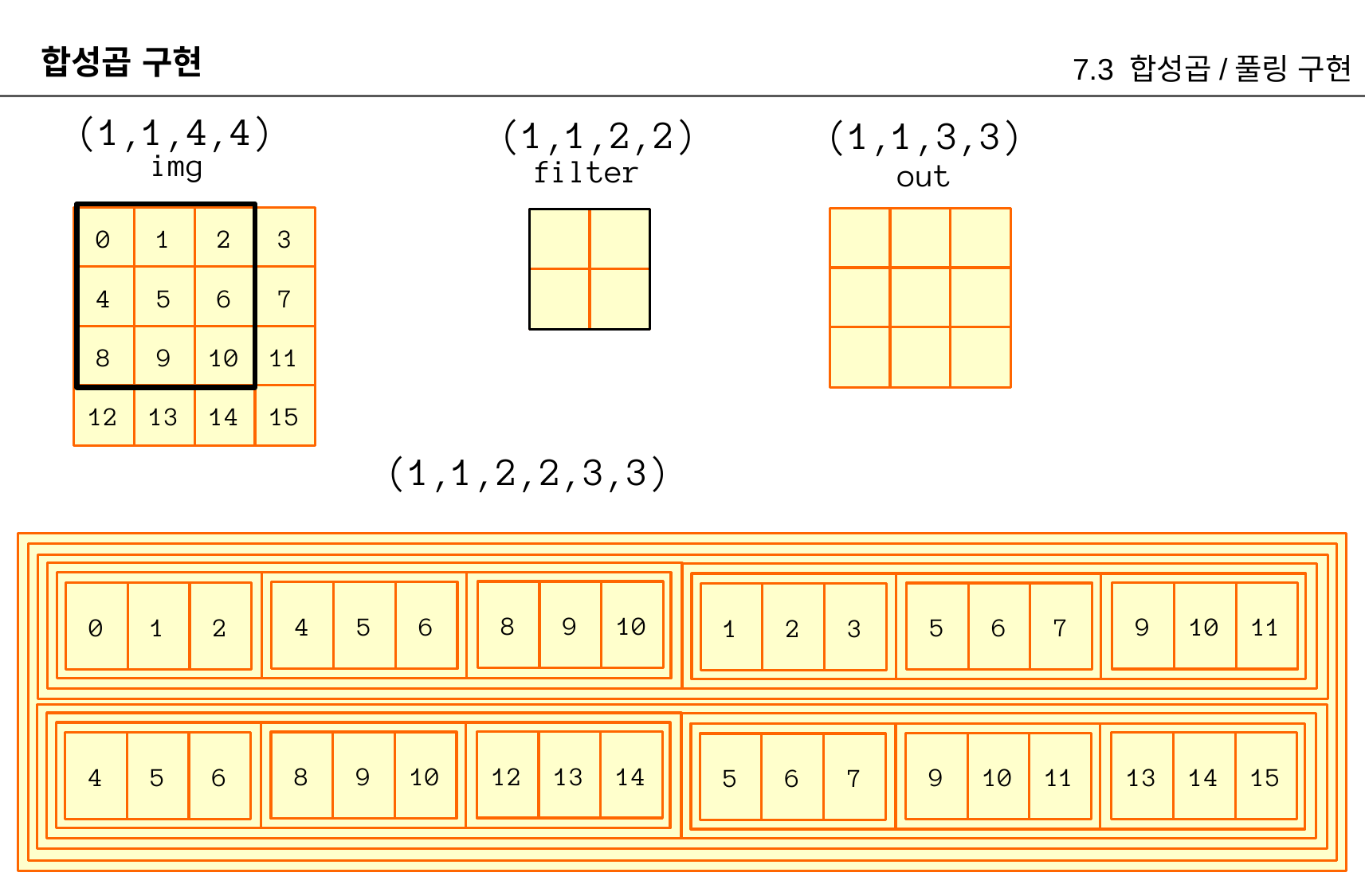

합성곱 구현
7.3 합성곱/풀링 구현
(1,1,4,4)
(1,1,2,2)
(1,1,3,3)
img
filter
out

0
1
2
3

4
5
6
7

8
9
10
11

12
13
14
15
(1,1,2,2,3,3)

8
9
10
4
5
6
9
10
11
0
1
2
5
6
7
1
2
3

12
13
14
8
9
10
13
14
15
4
5
6
9
10
11
5
6
7